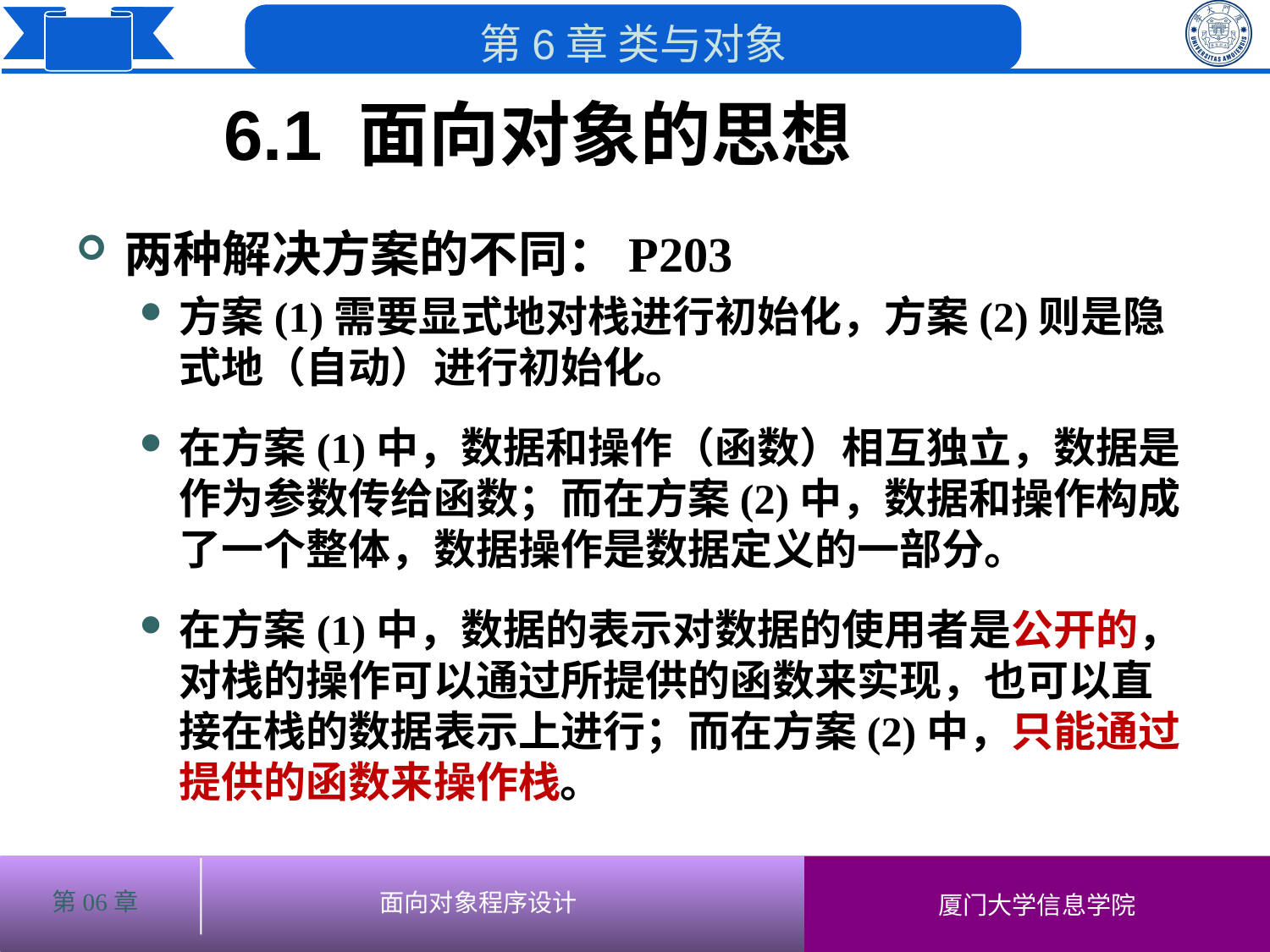

6.1 面向对象的思想
# 两种解决方案的不同：P203
方案(1)需要显式地对栈进行初始化，方案(2)则是隐式地（自动）进行初始化。
在方案(1)中，数据和操作（函数）相互独立，数据是作为参数传给函数；而在方案(2)中，数据和操作构成了一个整体，数据操作是数据定义的一部分。
在方案(1)中，数据的表示对数据的使用者是公开的，对栈的操作可以通过所提供的函数来实现，也可以直接在栈的数据表示上进行；而在方案(2)中，只能通过提供的函数来操作栈。
13